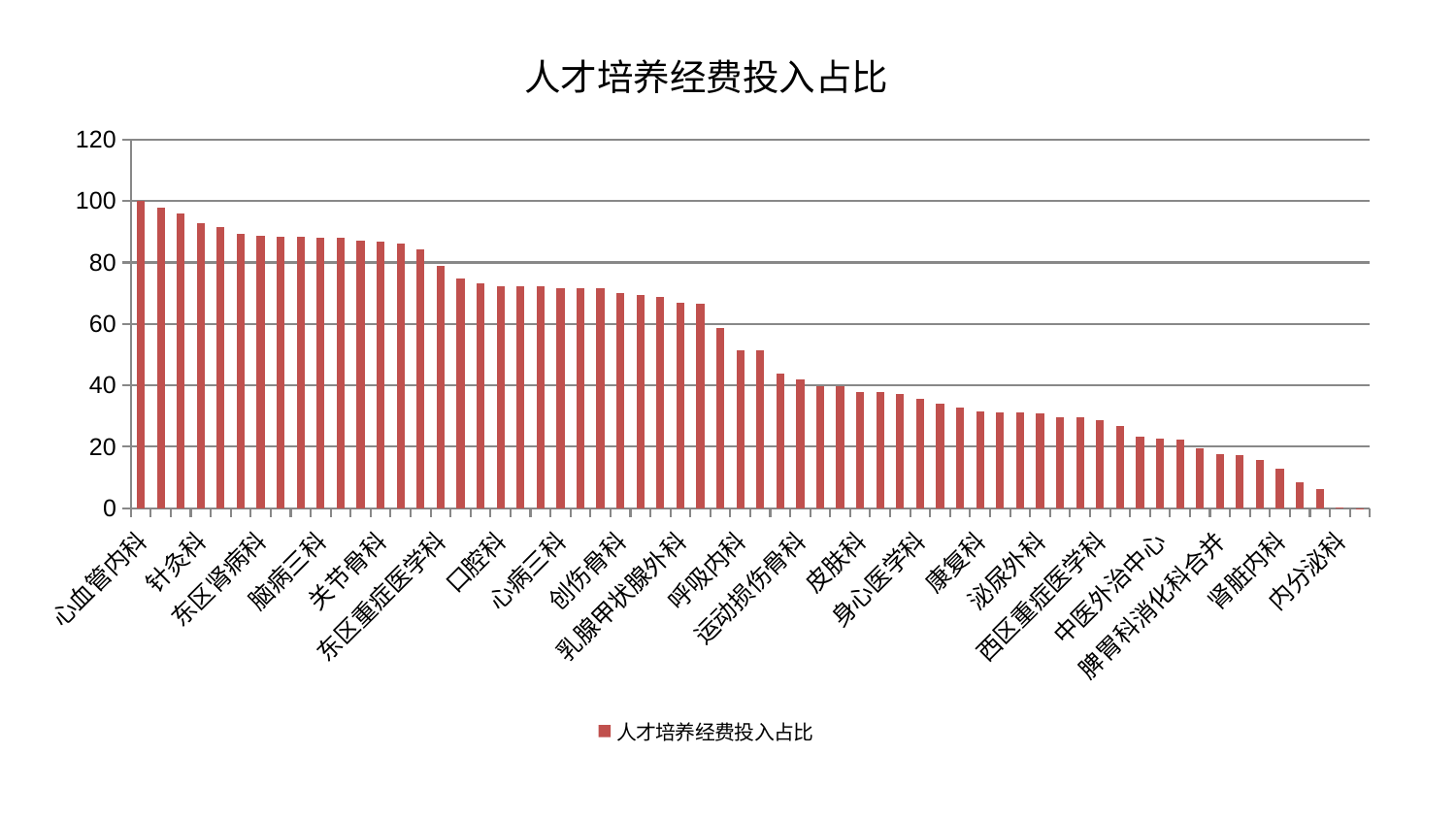

### Chart: 人才培养经费投入占比

| Category | 人才培养经费投入占比 |
|---|---|
| 心血管内科 | 100.00000000000001 |
| 医院 | 97.94426090496151 |
| 小儿骨科 | 95.88096870383356 |
| 针灸科 | 92.80127007870053 |
| 美容皮肤科 | 91.40157814119854 |
| 血液科 | 89.24090376300327 |
| 东区肾病科 | 88.71048153317795 |
| 耳鼻喉科 | 88.52222874318969 |
| 肝病科 | 88.24370209422129 |
| 脑病三科 | 88.17482911621833 |
| 老年医学科 | 88.15800083275128 |
| 眼科 | 87.01741413916977 |
| 关节骨科 | 86.83347461906875 |
| 肾病科 | 86.25023104734588 |
| 心病四科 | 84.37337293154492 |
| 东区重症医学科 | 78.93172014739126 |
| 骨科 | 74.68001229649852 |
| 妇科妇二科合并 | 73.23065898633169 |
| 口腔科 | 72.36448522455218 |
| 微创骨科 | 72.34501494676337 |
| 肛肠科 | 72.29604386808035 |
| 心病三科 | 71.79627731764265 |
| 儿科 | 71.71054402438676 |
| 脑病一科 | 71.53004493748817 |
| 创伤骨科 | 70.02513680362325 |
| 肿瘤内科 | 69.53976842500096 |
| 产科 | 68.80716769536534 |
| 乳腺甲状腺外科 | 66.76468807375147 |
| 妇科 | 66.45392077060067 |
| 推拿科 | 58.76181665215171 |
| 呼吸内科 | 51.41813012046112 |
| 心病二科 | 51.323050093669615 |
| 中医经典科 | 43.98110575326029 |
| 运动损伤骨科 | 42.006212321843215 |
| 周围血管科 | 39.70242289649864 |
| 综合内科 | 39.60569495163997 |
| 皮肤科 | 37.99189452594021 |
| 风湿病科 | 37.90608218257405 |
| 心病一科 | 37.285596449739984 |
| 身心医学科 | 35.6514939799492 |
| 重症医学科 | 34.10284810577595 |
| 神经外科 | 32.62821858748048 |
| 康复科 | 31.48751015195787 |
| 显微骨科 | 31.269497497887688 |
| 妇二科 | 31.206972618455328 |
| 泌尿外科 | 30.92497915084197 |
| 胸外科 | 29.71956369799511 |
| 脾胃病科 | 29.71927651474862 |
| 西区重症医学科 | 28.548454735938137 |
| 普通外科 | 26.779330869679292 |
| 脑病二科 | 23.228442435001558 |
| 中医外治中心 | 22.611565796821978 |
| 肝胆外科 | 22.272270222403044 |
| 脊柱骨科 | 19.583147668850707 |
| 脾胃科消化科合并 | 17.666160478713955 |
| 男科 | 17.198951204215355 |
| 小儿推拿科 | 15.786172805716149 |
| 肾脏内科 | 12.93783526344758 |
| 治未病中心 | 8.423563790840122 |
| 消化内科 | 6.1860494596521844 |
| 内分泌科 | 0.3100256293886985 |
| 神经内科 | 0.06119325288091536 |
71